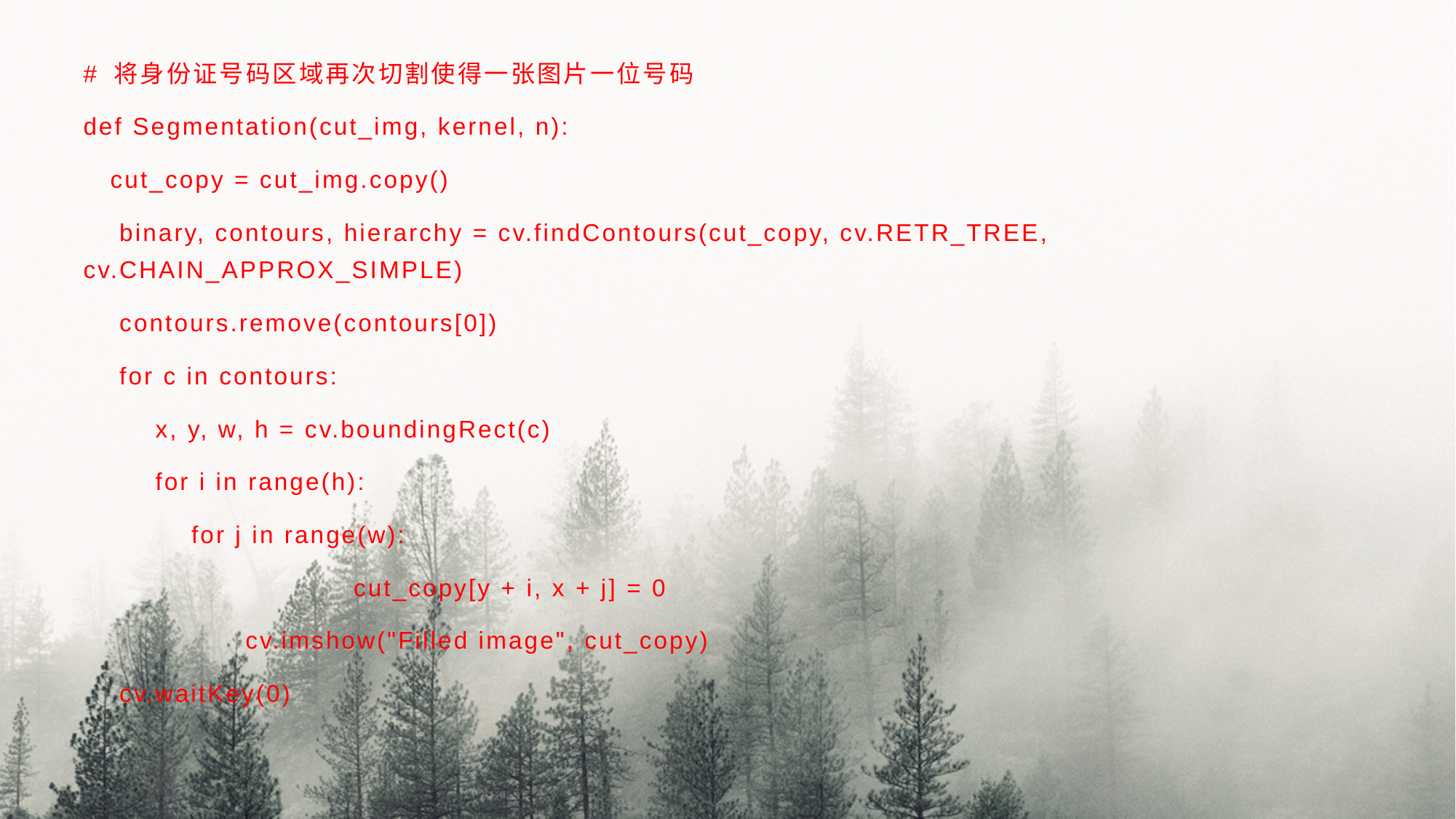

# 将身份证号码区域再次切割使得一张图片一位号码
def Segmentation(cut_img, kernel, n):
   cut_copy = cut_img.copy()
    binary, contours, hierarchy = cv.findContours(cut_copy, cv.RETR_TREE, cv.CHAIN_APPROX_SIMPLE)
    contours.remove(contours[0])
    for c in contours:
        x, y, w, h = cv.boundingRect(c)
        for i in range(h):
            for j in range(w):
                              cut_copy[y + i, x + j] = 0
                  cv.imshow("Filled image", cut_copy)
    cv.waitKey(0)